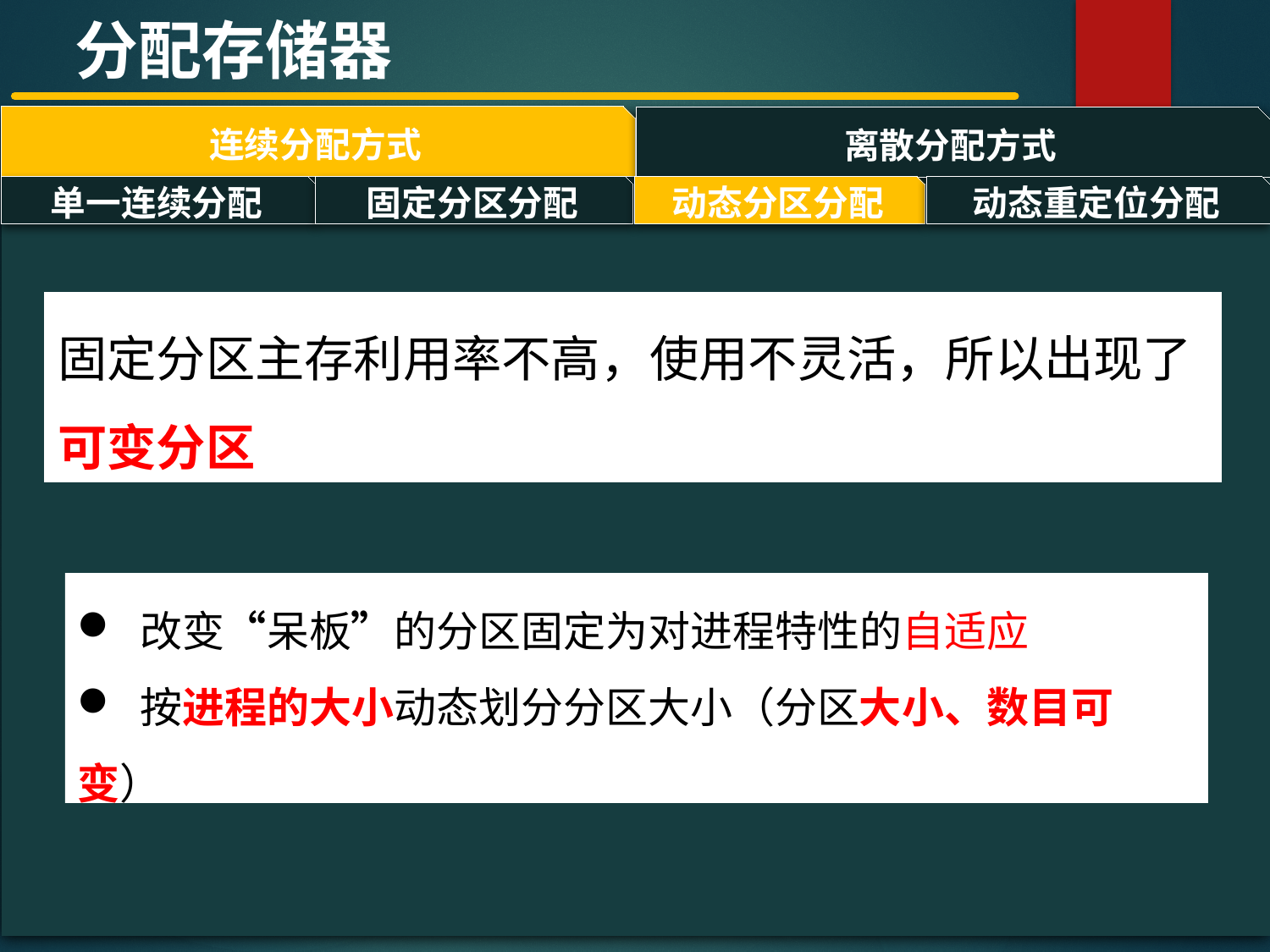

分配存储器
连续分配方式
离散分配方式
#
单一连续分配
固定分区分配
动态分区分配
动态重定位分配
固定分区主存利用率不高，使用不灵活，所以出现了可变分区
 改变“呆板”的分区固定为对进程特性的自适应
 按进程的大小动态划分分区大小（分区大小、数目可变）